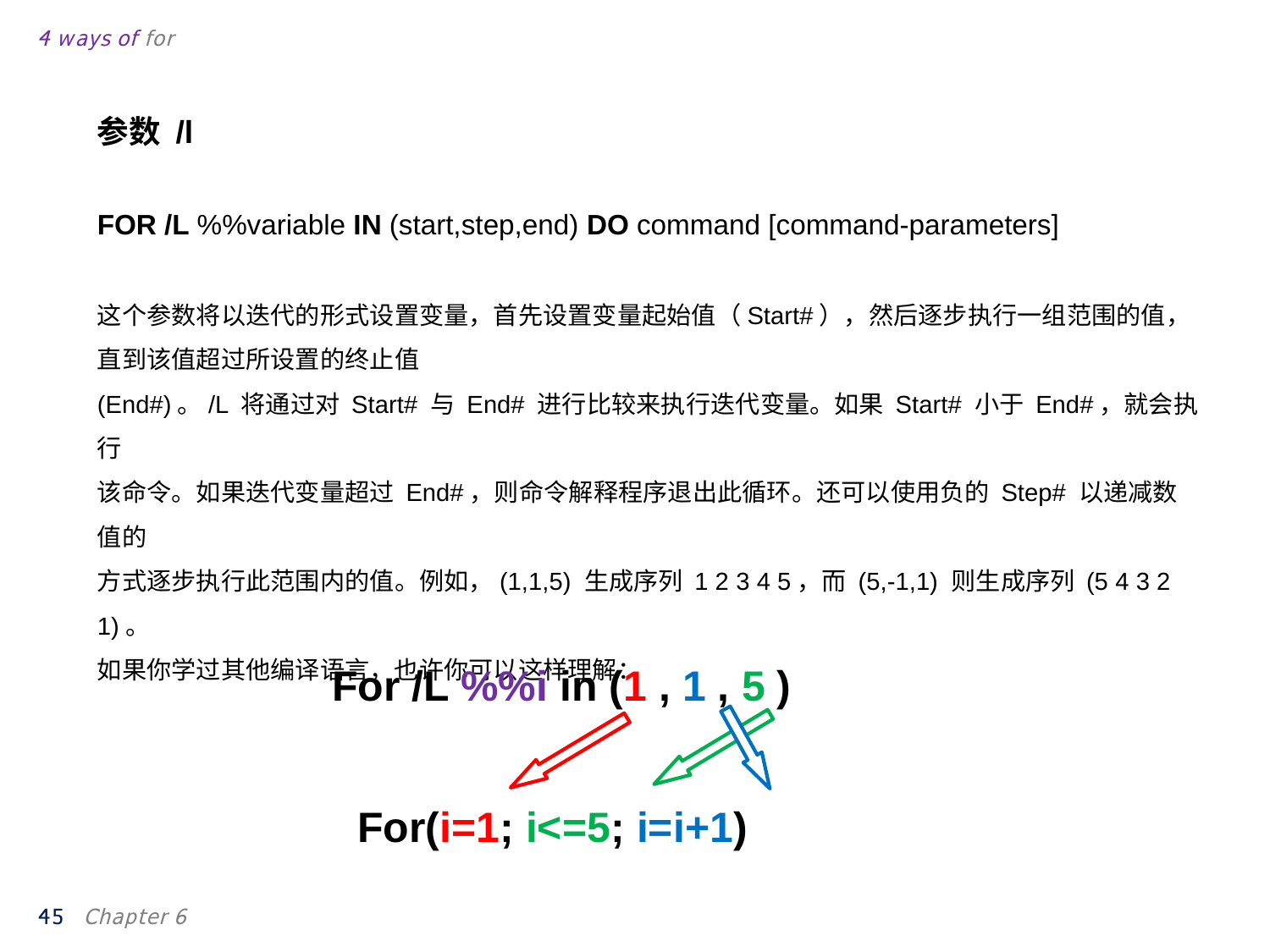

4 ways of for
参数 /l

FOR /L %%variable IN (start,step,end) DO command [command-parameters]

这个参数将以迭代的形式设置变量，首先设置变量起始值（Start#），然后逐步执行一组范围的值，直到该值超过所设置的终止值
(End#)。/L 将通过对 Start# 与 End# 进行比较来执行迭代变量。如果 Start# 小于 End#，就会执行
该命令。如果迭代变量超过 End#，则命令解释程序退出此循环。还可以使用负的 Step# 以递减数值的
方式逐步执行此范围内的值。例如，(1,1,5) 生成序列 1 2 3 4 5，而 (5,-1,1) 则生成序列 (5 4 3 2
1)。
如果你学过其他编译语言，也许你可以这样理解：
For /L %%i in (1 , 1 , 5 )

For(i=1; i<=5; i=i+1)
45   Chapter 6